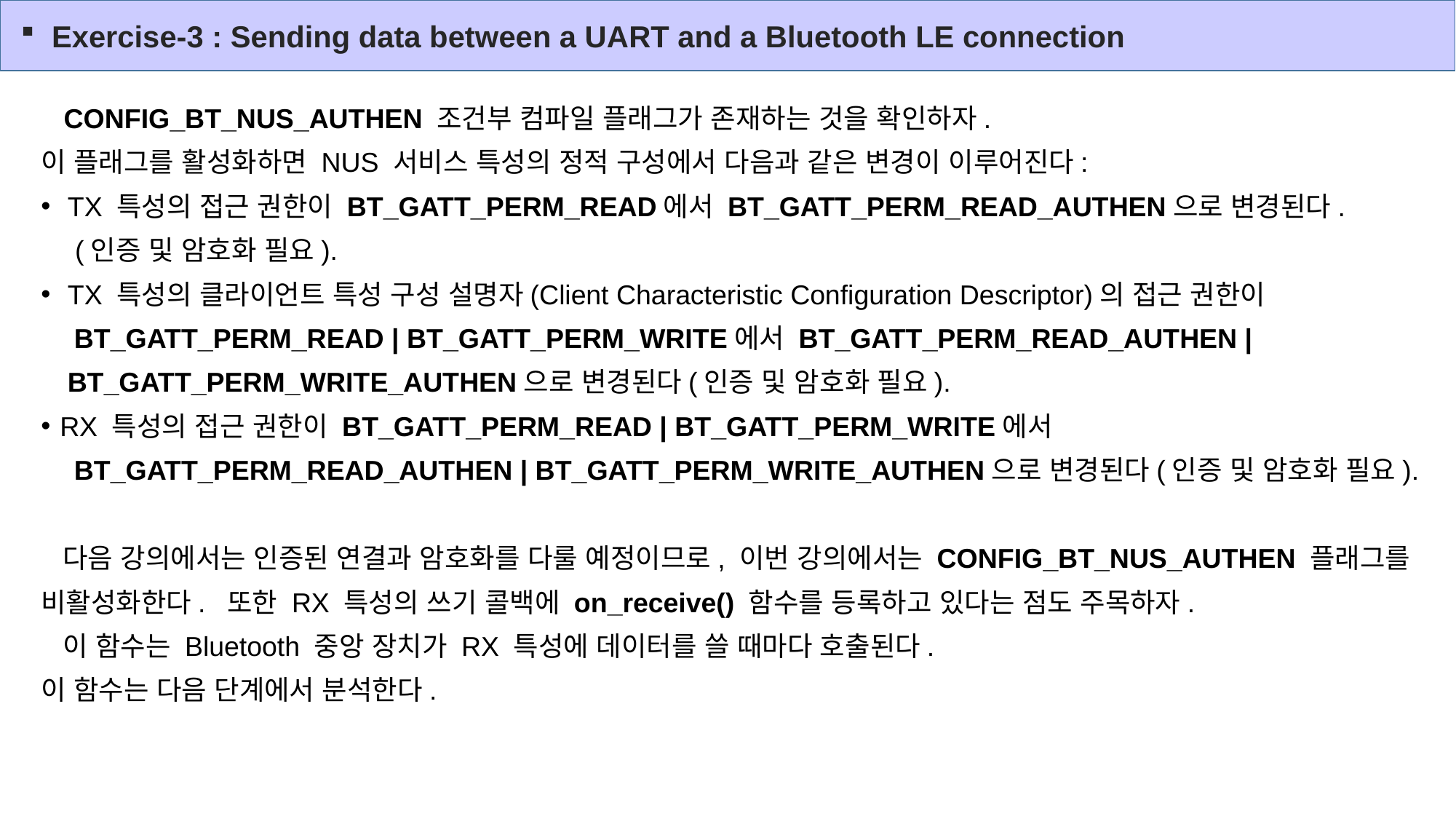

Exercise-3 : Sending data between a UART and a Bluetooth LE connection
   CONFIG_BT_NUS_AUTHEN 조건부 컴파일 플래그가 존재하는 것을 확인하자.
이 플래그를 활성화하면 NUS 서비스 특성의 정적 구성에서 다음과 같은 변경이 이루어진다:
  TX 특성의 접근 권한이 BT_GATT_PERM_READ에서 BT_GATT_PERM_READ_AUTHEN으로 변경된다.
   (인증 및 암호화 필요).
  TX 특성의 클라이언트 특성 구성 설명자(Client Characteristic Configuration Descriptor)의 접근 권한이
  BT_GATT_PERM_READ | BT_GATT_PERM_WRITE에서 BT_GATT_PERM_READ_AUTHEN |
  BT_GATT_PERM_WRITE_AUTHEN으로 변경된다(인증 및 암호화 필요).
 RX 특성의 접근 권한이 BT_GATT_PERM_READ | BT_GATT_PERM_WRITE에서
  BT_GATT_PERM_READ_AUTHEN | BT_GATT_PERM_WRITE_AUTHEN으로 변경된다(인증 및 암호화 필요).
  다음 강의에서는 인증된 연결과 암호화를 다룰 예정이므로, 이번 강의에서는 CONFIG_BT_NUS_AUTHEN 플래그를 비활성화한다.  또한 RX 특성의 쓰기 콜백에 on_receive() 함수를 등록하고 있다는 점도 주목하자.
  이 함수는 Bluetooth 중앙 장치가 RX 특성에 데이터를 쓸 때마다 호출된다.
이 함수는 다음 단계에서 분석한다.